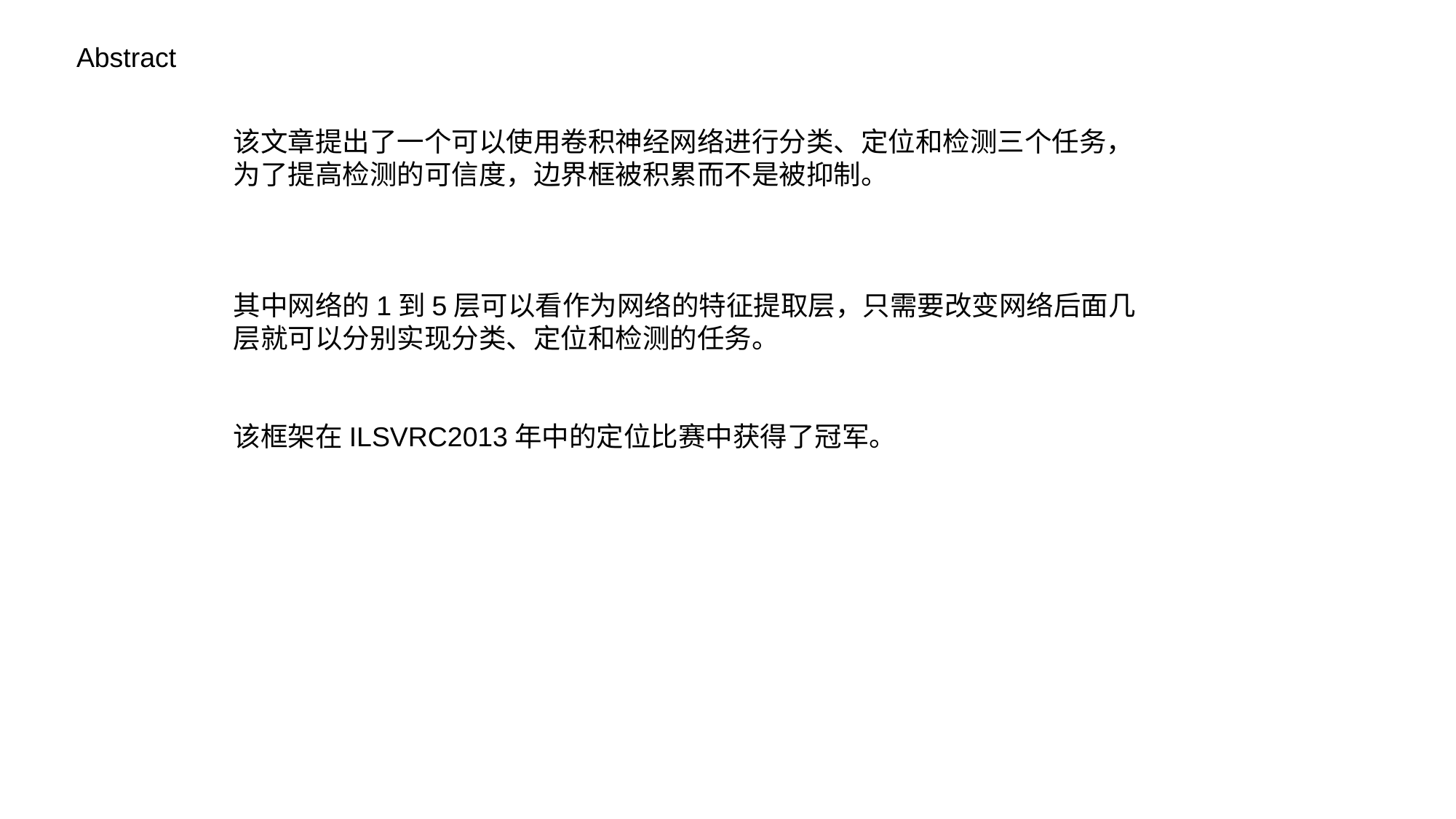

Abstract
该文章提出了一个可以使用卷积神经网络进行分类、定位和检测三个任务，为了提高检测的可信度，边界框被积累而不是被抑制。

其中网络的1到5层可以看作为网络的特征提取层，只需要改变网络后面几层就可以分别实现分类、定位和检测的任务。

该框架在ILSVRC2013年中的定位比赛中获得了冠军。